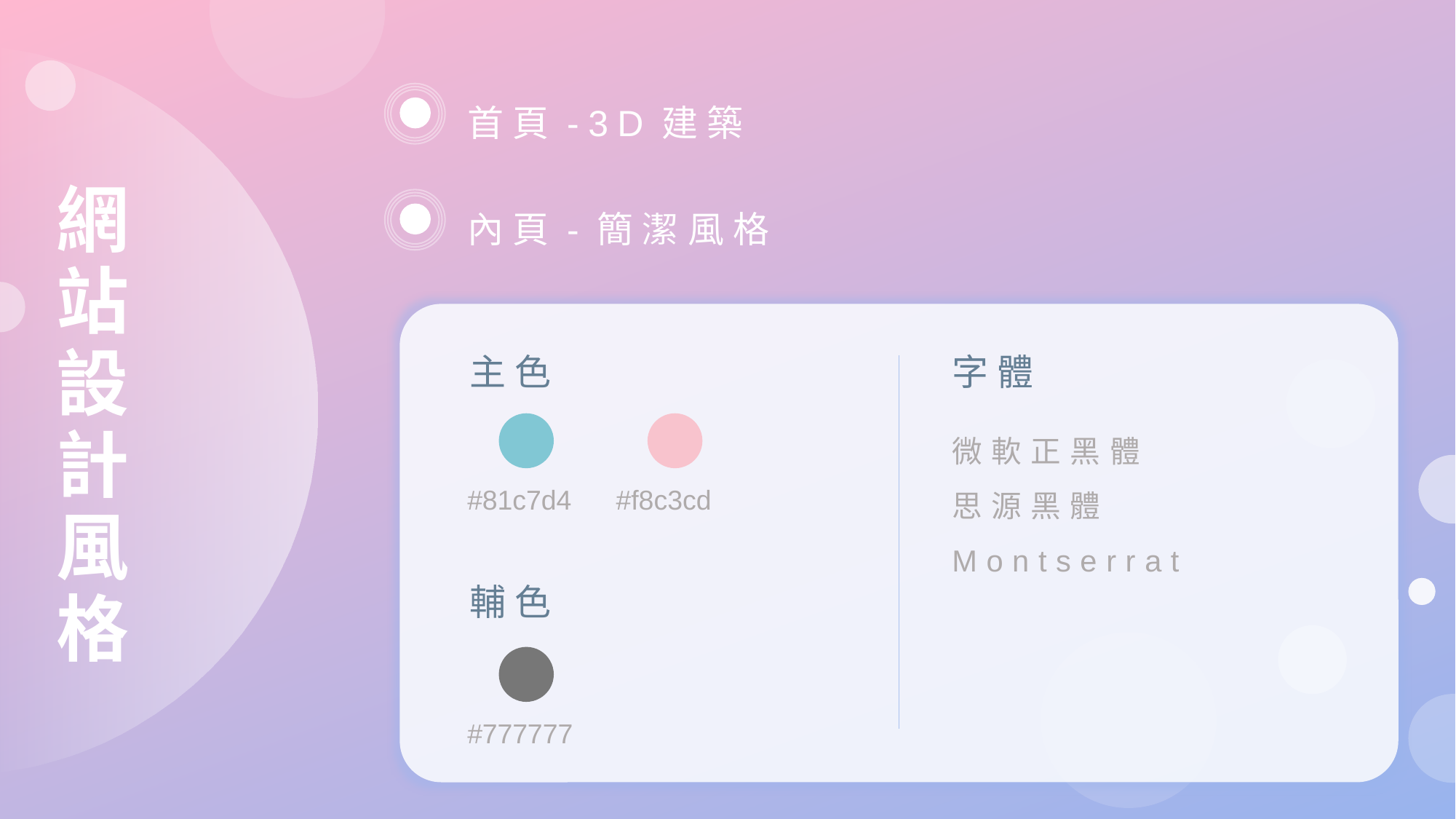

首頁-3D建築

網站設計風格
內頁-簡潔風格

主色
字體
微軟正黑體
思源黑體
Montserrat

#81c7d4
#f8c3cd
輔色

#777777